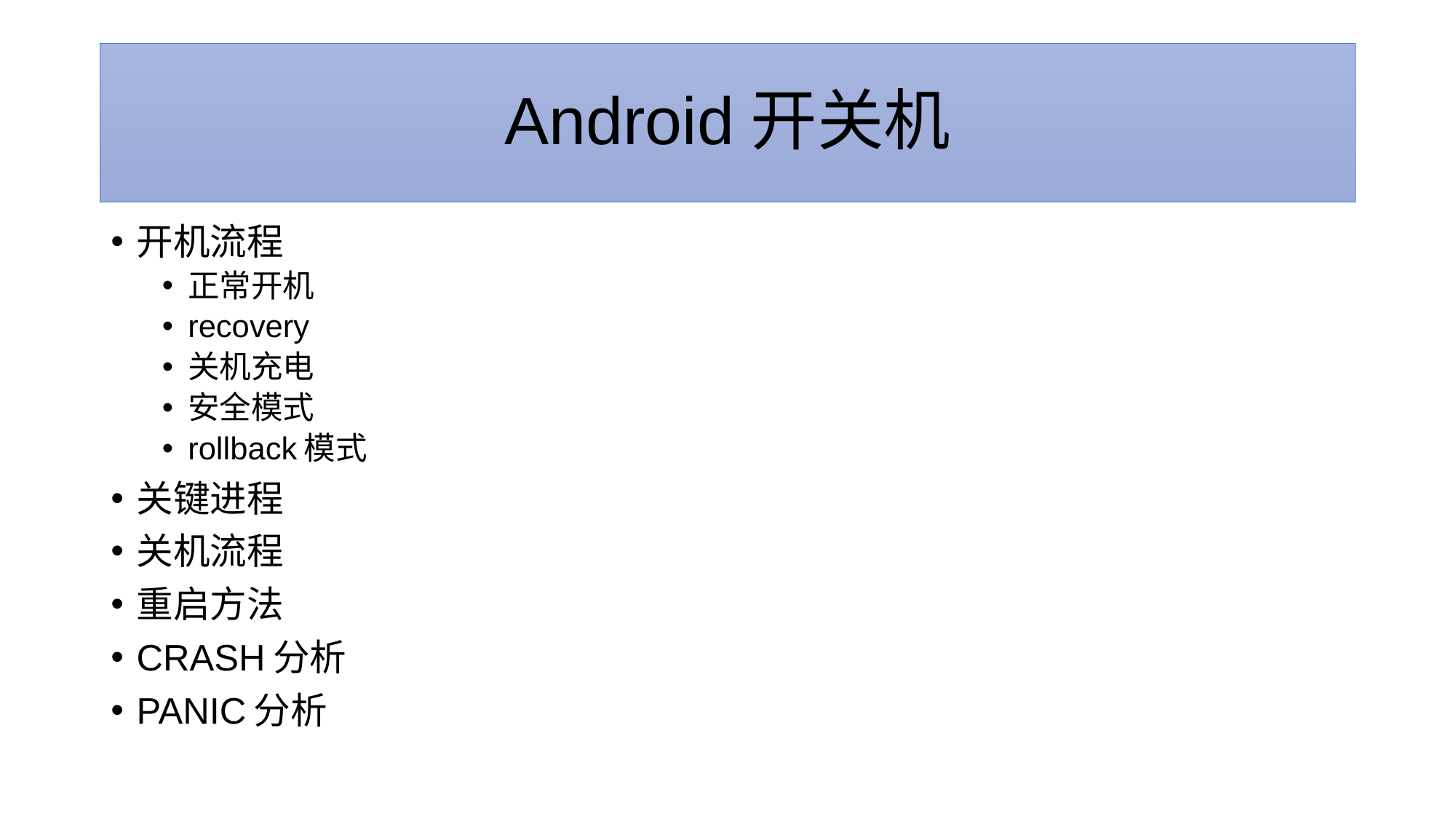

# Android开关机
开机流程
正常开机
recovery
关机充电
安全模式
rollback模式
关键进程
关机流程
重启方法
CRASH分析
PANIC分析